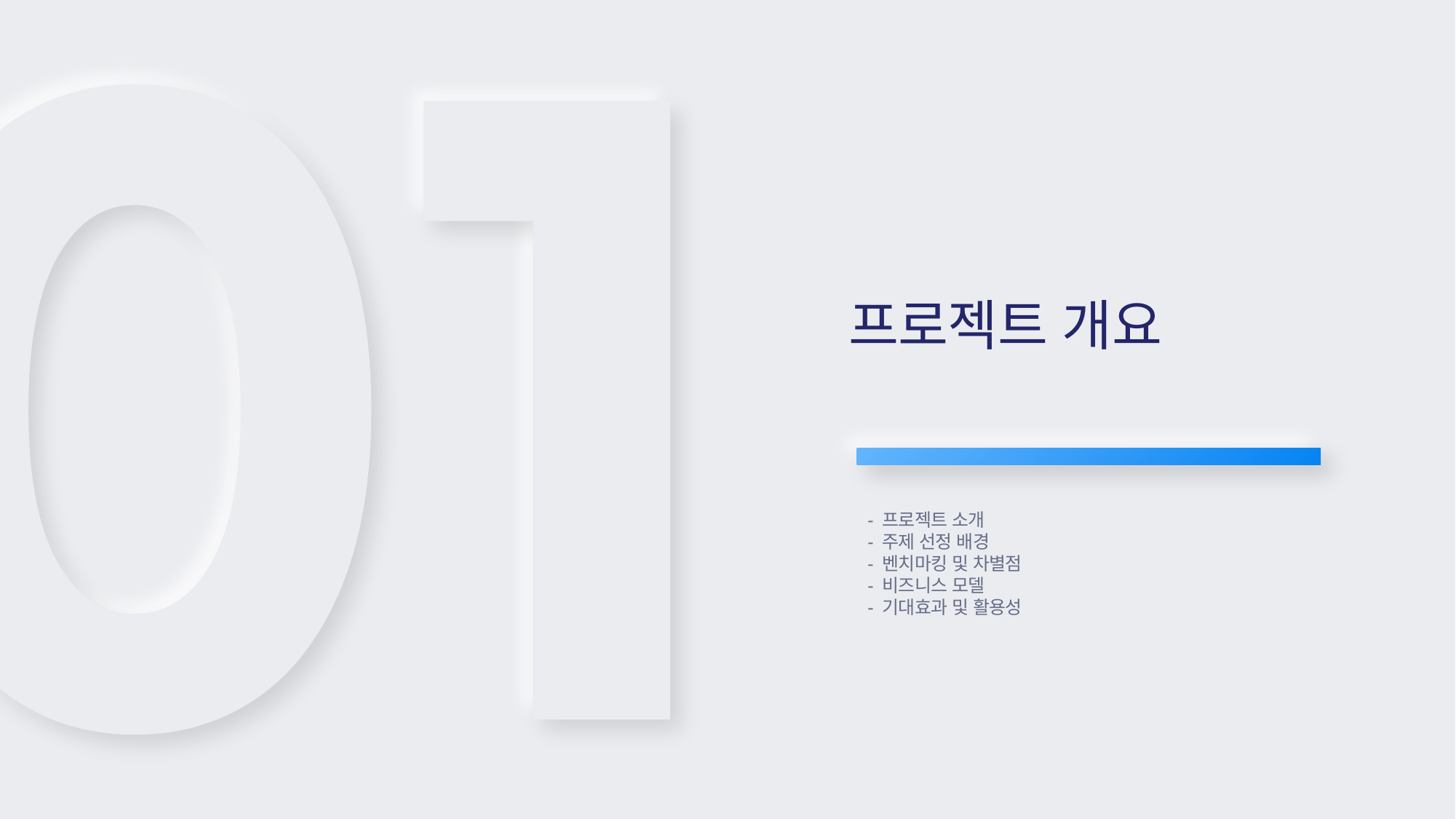

프로젝트 개요

- 프로젝트 소개
- 주제 선정 배경
- 벤치마킹 및 차별점
- 비즈니스 모델
- 기대효과 및 활용성